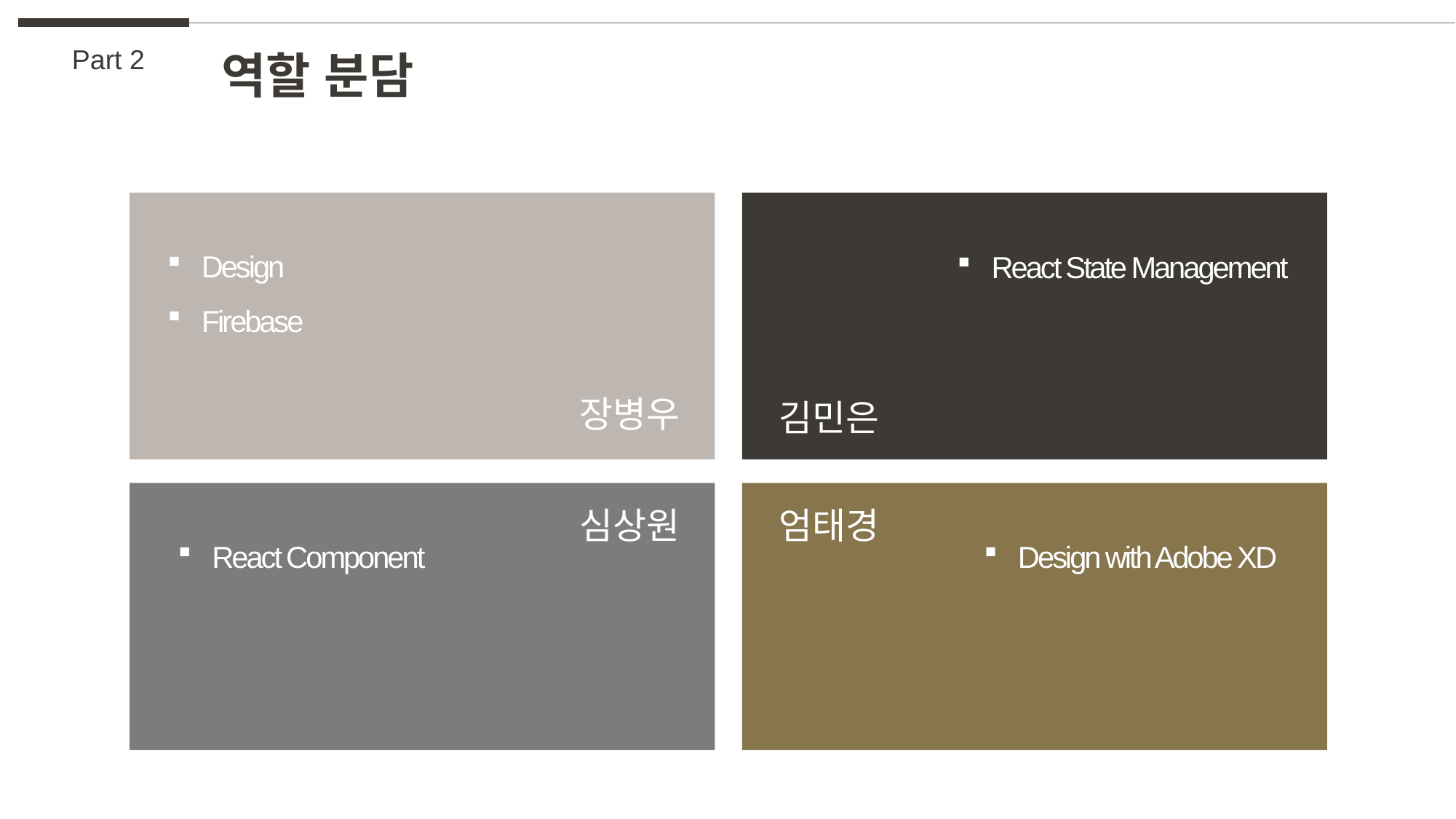

Part 2
역할 분담

Design
Firebase
React State Management
장병우
김민은

심상원
엄태경
React Component
Design with Adobe XD